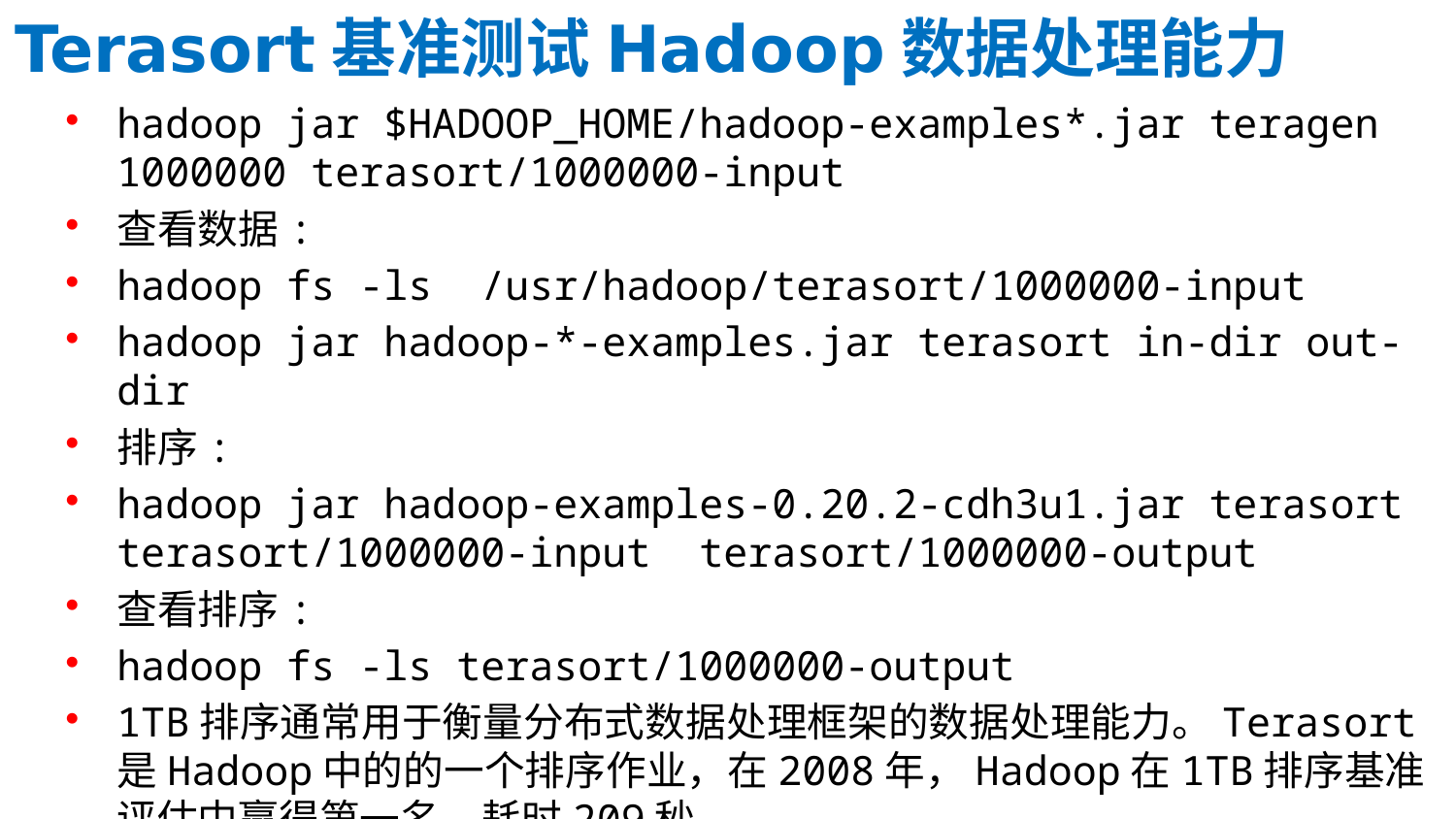

Terasort基准测试Hadoop数据处理能力
hadoop jar $HADOOP_HOME/hadoop-examples*.jar teragen 1000000 terasort/1000000-input
查看数据:
hadoop fs -ls  /usr/hadoop/terasort/1000000-input
hadoop jar hadoop-*-examples.jar terasort in-dir out-dir
排序:
hadoop jar hadoop-examples-0.20.2-cdh3u1.jar terasort terasort/1000000-input  terasort/1000000-output
查看排序:
hadoop fs -ls terasort/1000000-output
1TB排序通常用于衡量分布式数据处理框架的数据处理能力。Terasort是Hadoop中的的一个排序作业，在2008年，Hadoop在1TB排序基准评估中赢得第一名，耗时209秒。